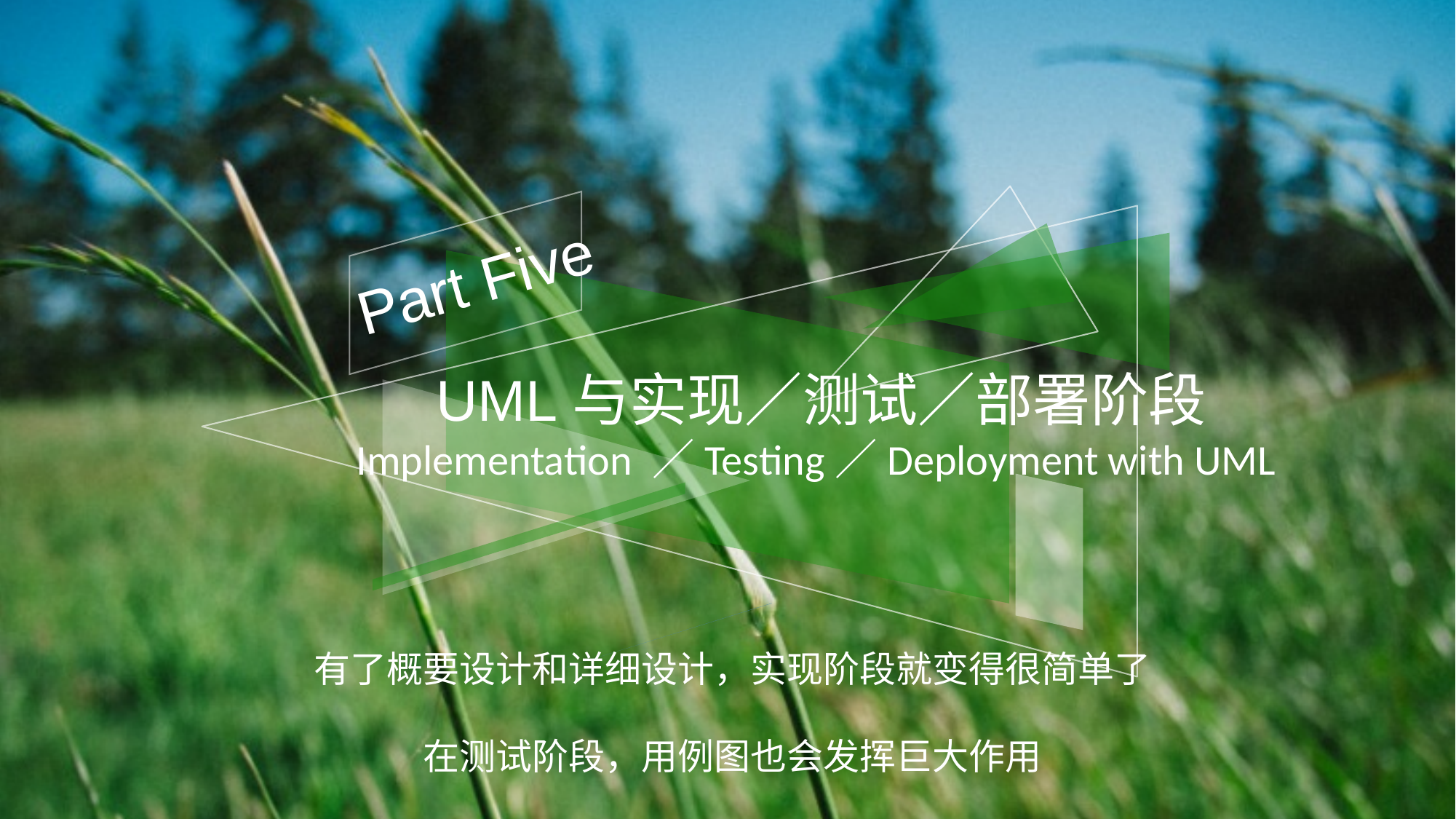

Part Five

     UML与实现／测试／部署阶段
Implementation ／Testing／Deployment with UML

有了概要设计和详细设计，实现阶段就变得很简单了

在测试阶段，用例图也会发挥巨大作用